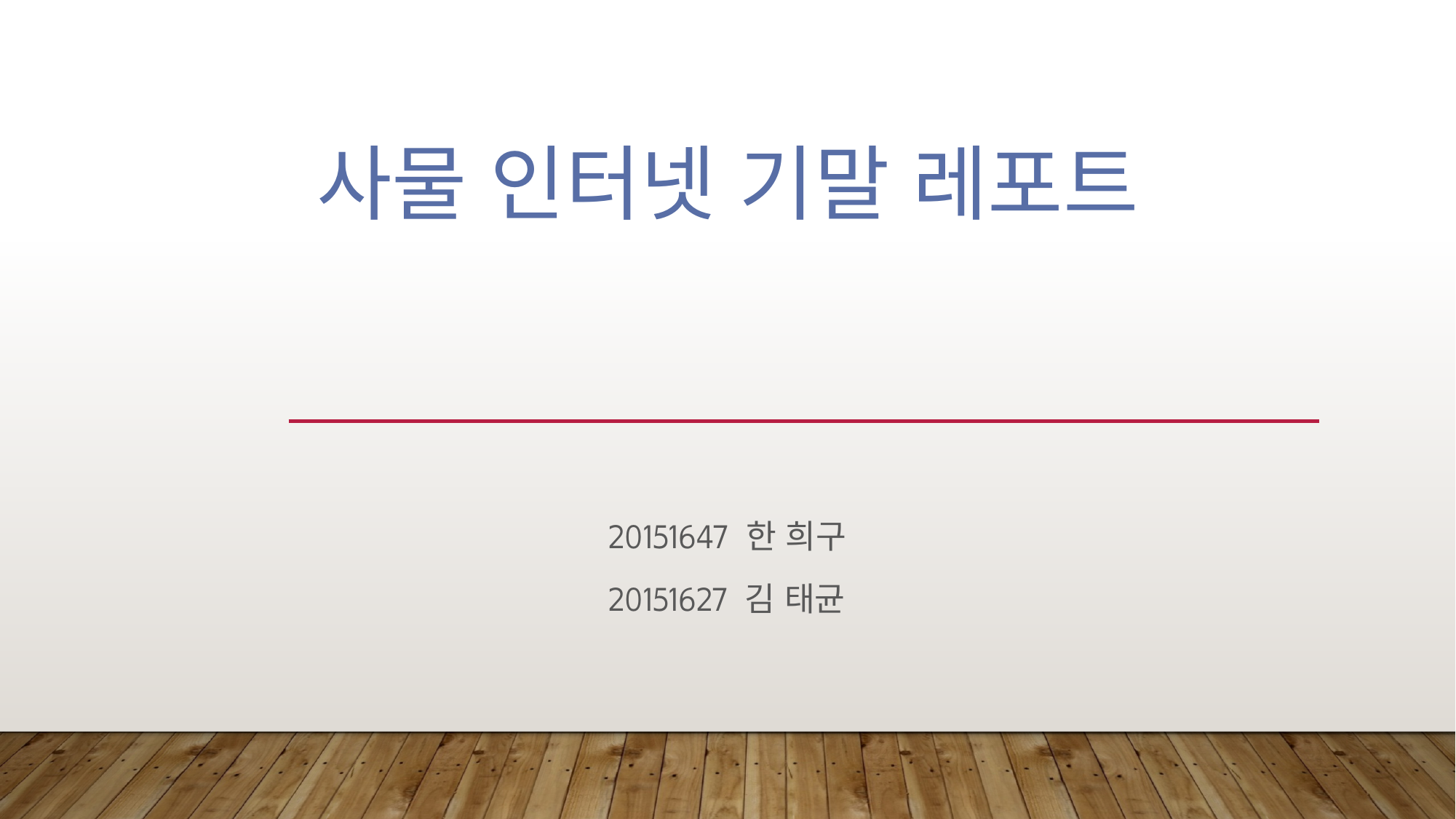

사물 인터넷 기말 레포트

20151647 한 희구
20151627 김 태균